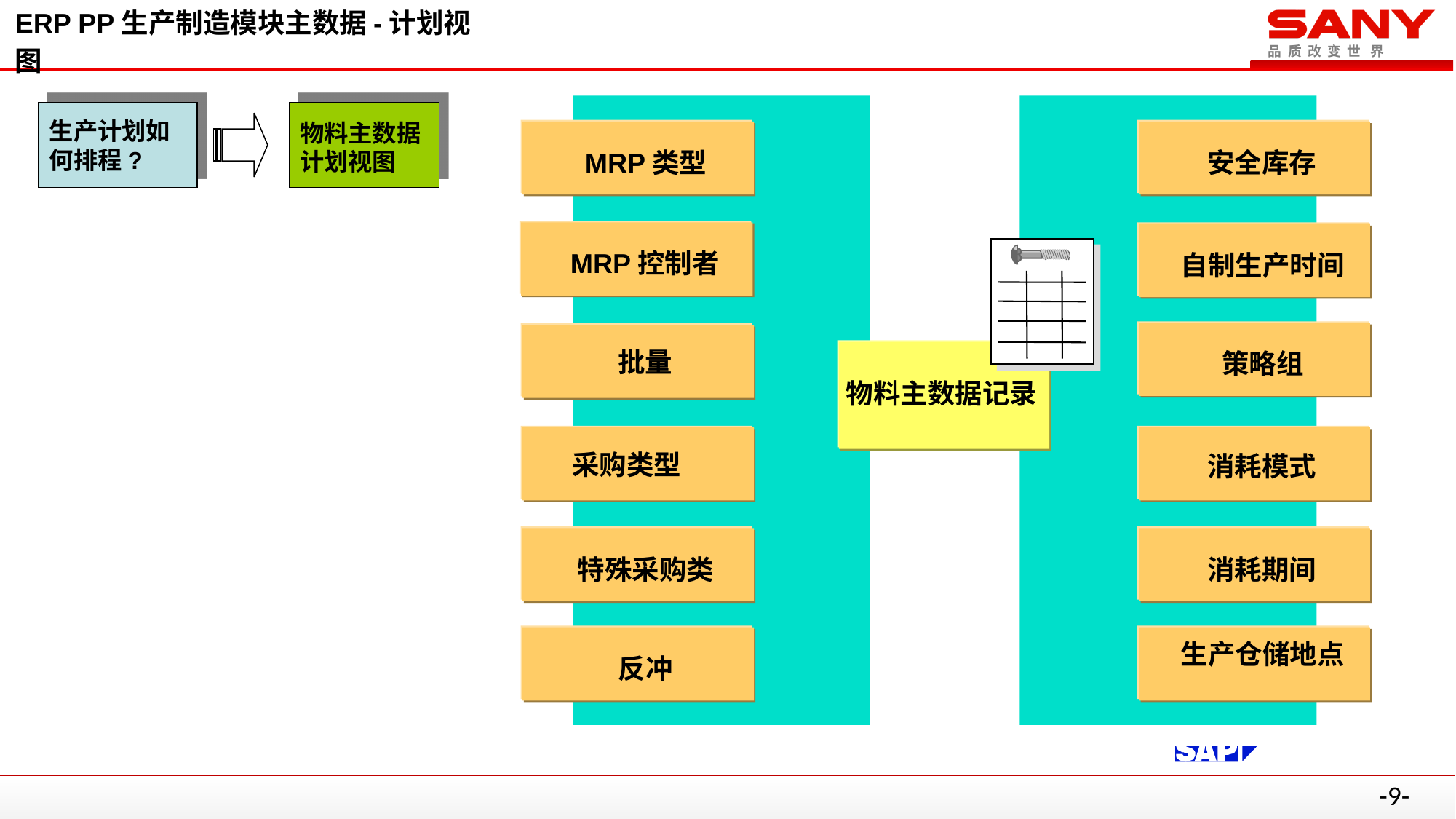

# ERP PP生产制造模块主数据-计划视图

MRP类型
安全库存

MRP控制者
自制生产时间

批量
策略组
物料主数据记录

采购类型
消耗模式

特殊采购类
消耗期间

生产仓储地点
反冲

R

生产计划如何排程?
物料主数据计划视图